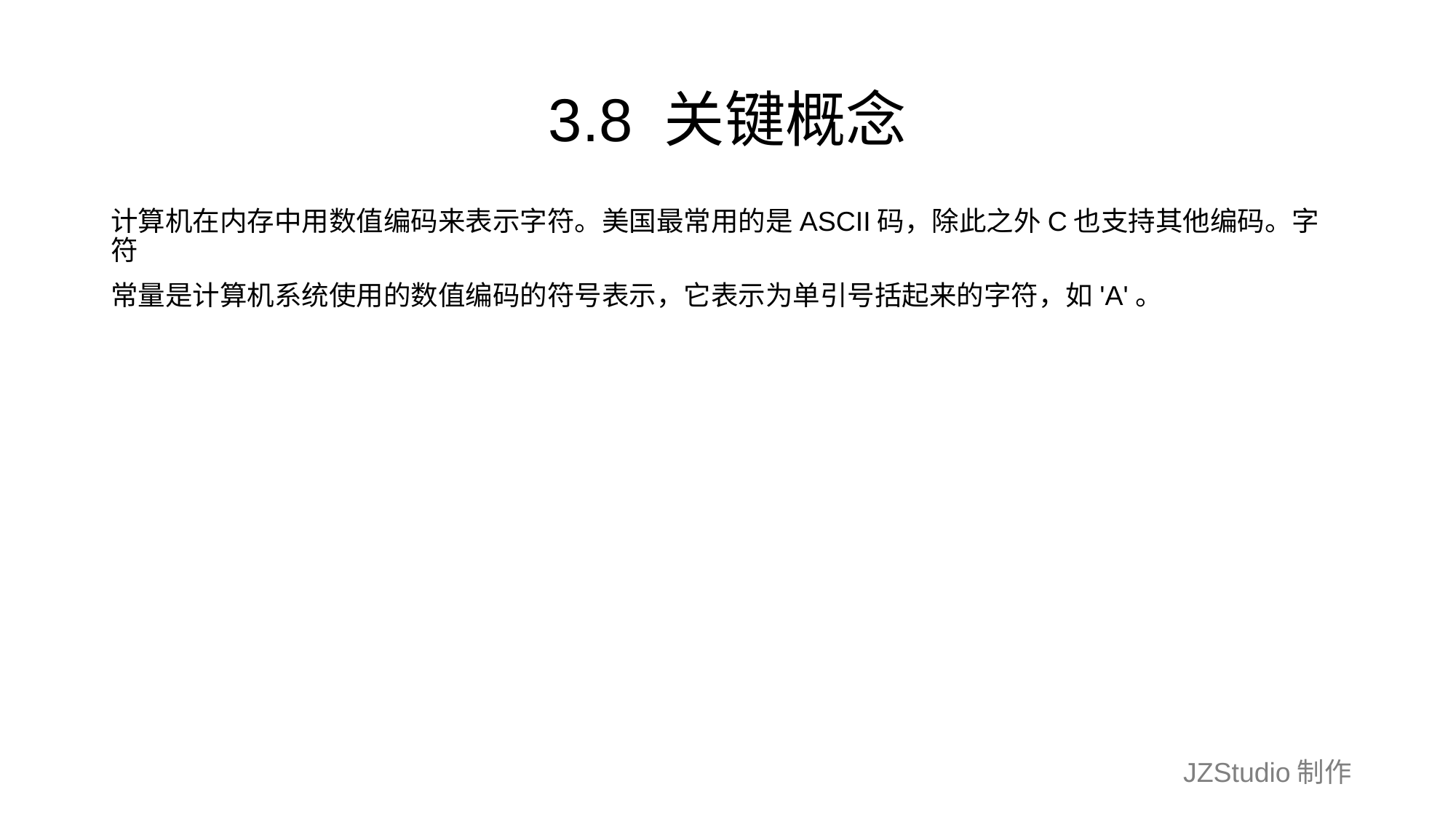

# 3.8 关键概念
计算机在内存中用数值编码来表示字符。美国最常用的是ASCII码，除此之外C也支持其他编码。字符
常量是计算机系统使用的数值编码的符号表示，它表示为单引号括起来的字符，如'A'。